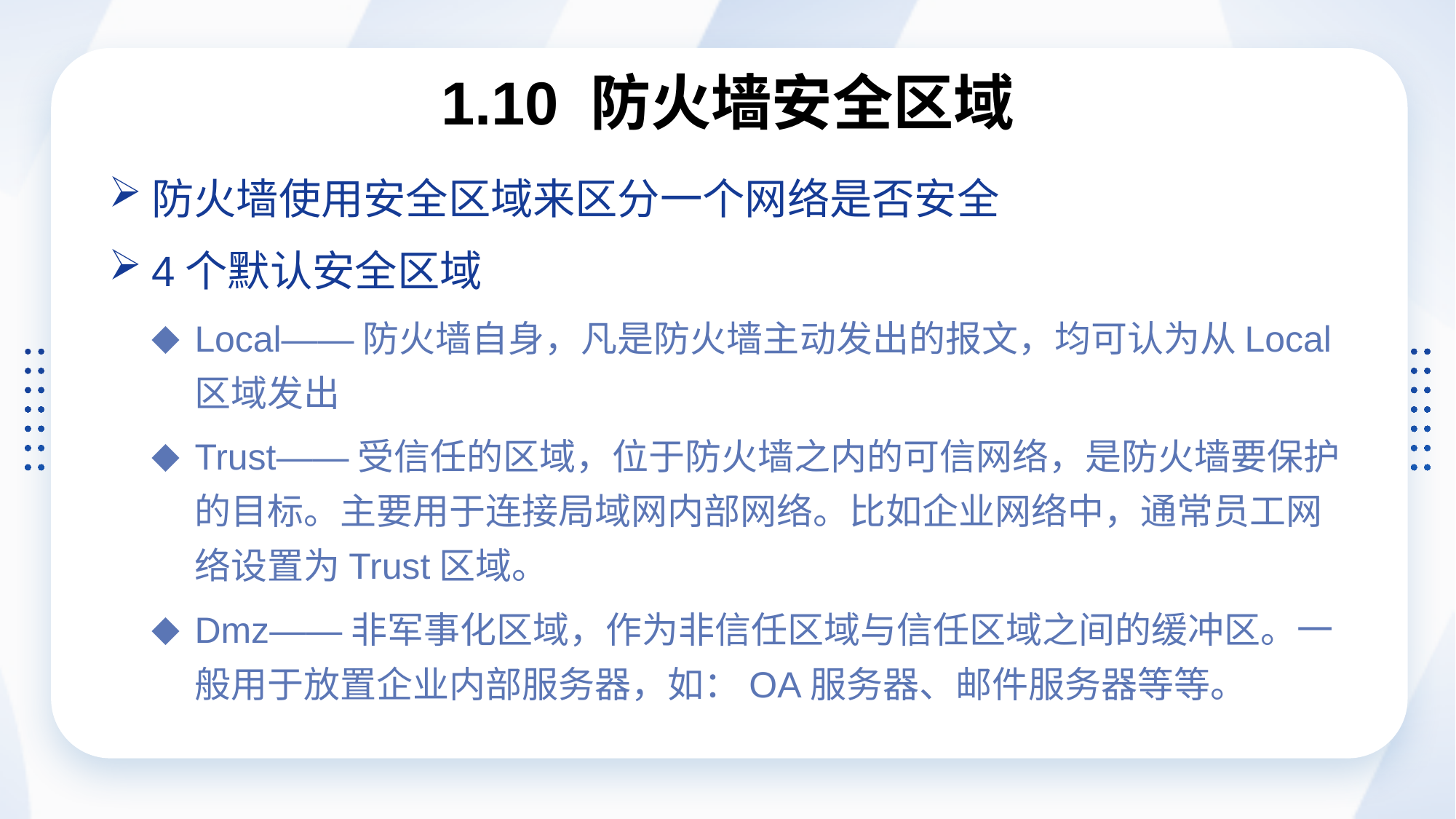

# 1.10 防火墙安全区域
防火墙使用安全区域来区分一个网络是否安全
4个默认安全区域
Local——防火墙自身，凡是防火墙主动发出的报文，均可认为从Local区域发出
Trust——受信任的区域，位于防火墙之内的可信网络，是防火墙要保护的目标。主要用于连接局域网内部网络。比如企业网络中，通常员工网络设置为Trust区域。
Dmz——非军事化区域，作为非信任区域与信任区域之间的缓冲区。一般用于放置企业内部服务器，如：OA服务器、邮件服务器等等。